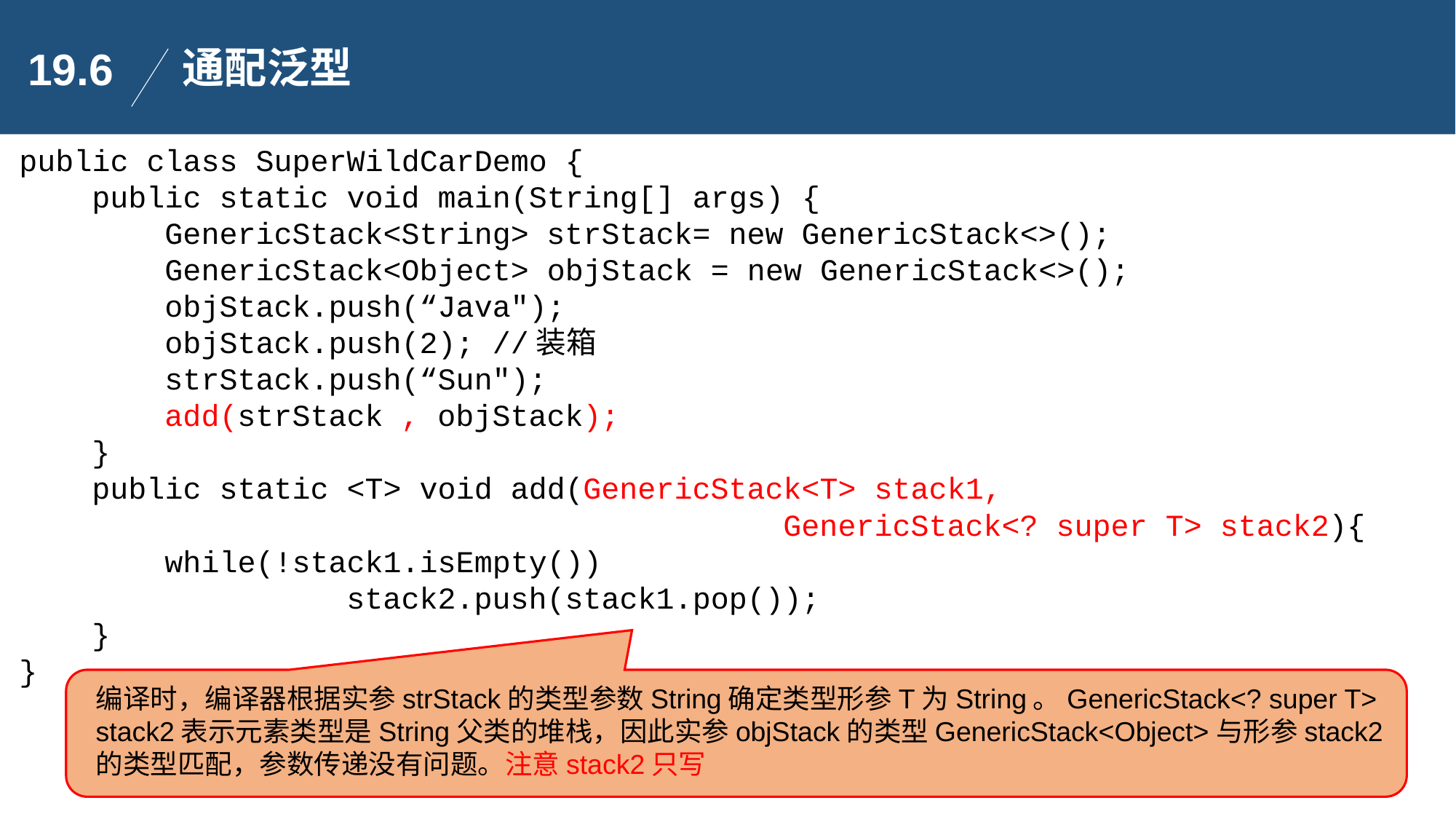

通配泛型
19.6
public class SuperWildCarDemo {
    public static void main(String[] args) {
        GenericStack<String> strStack= new GenericStack<>();
	  GenericStack<Object> objStack = new GenericStack<>();
	  objStack.push(“Java");
	  objStack.push(2); //装箱
	  strStack.push(“Sun");
	  add(strStack , objStack);
    }
    public static <T> void add(GenericStack<T> stack1,
							GenericStack<? super T> stack2){
	  while(!stack1.isEmpty())
			stack2.push(stack1.pop());
    }
}

编译时，编译器根据实参strStack的类型参数String确定类型形参T为String。GenericStack<? super T> stack2表示元素类型是String父类的堆栈，因此实参objStack的类型GenericStack<Object>与形参stack2的类型匹配，参数传递没有问题。注意stack2只写